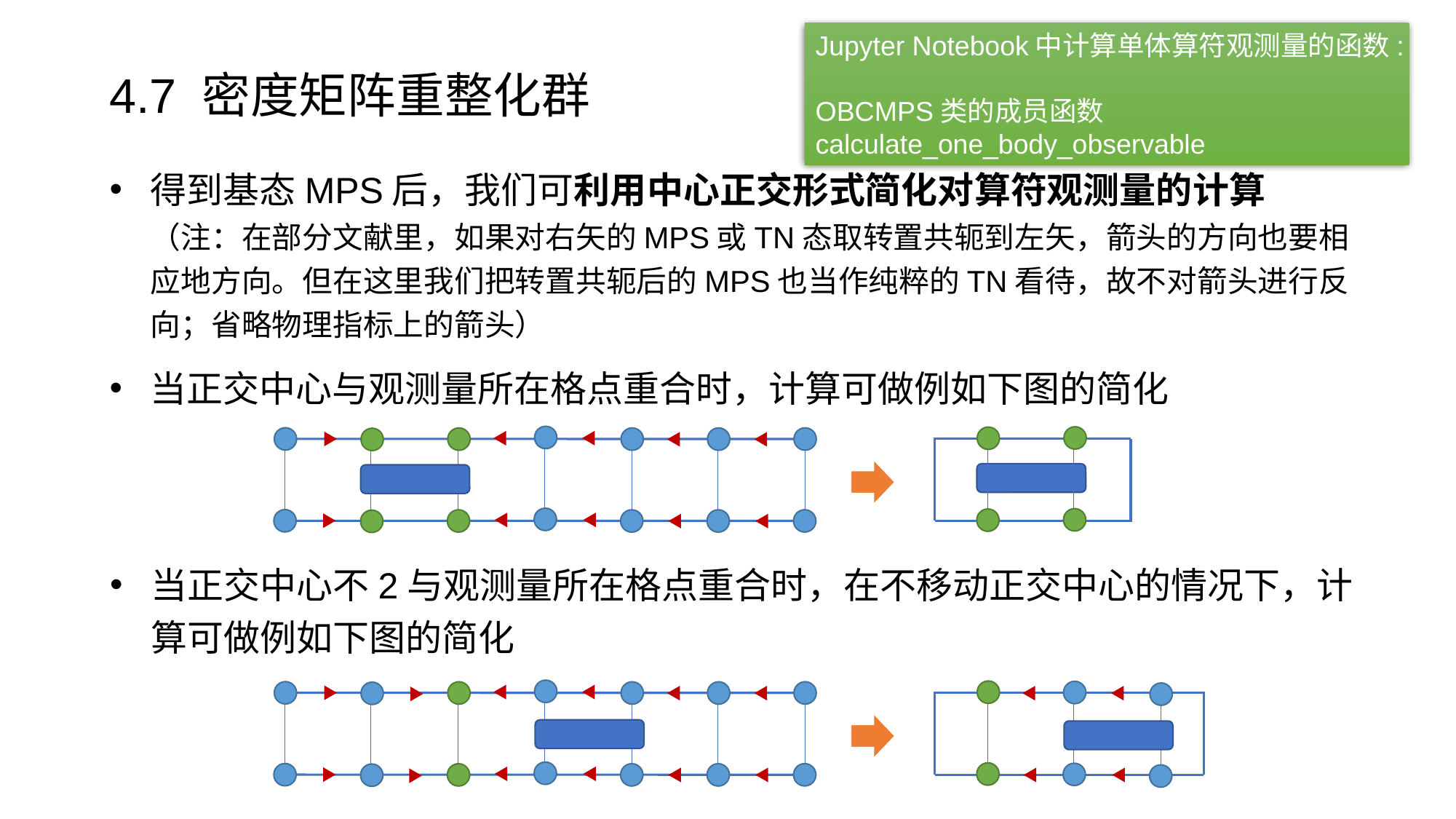

Jupyter Notebook中计算单体算符观测量的函数:
OBCMPS类的成员函数calculate_one_body_observable
4.7 密度矩阵重整化群
得到基态MPS后，我们可利用中心正交形式简化对算符观测量的计算
（注：在部分文献里，如果对右矢的MPS或TN态取转置共轭到左矢，箭头的方向也要相应地方向。但在这里我们把转置共轭后的MPS也当作纯粹的TN看待，故不对箭头进行反向；省略物理指标上的箭头）
当正交中心与观测量所在格点重合时，计算可做例如下图的简化

当正交中心不2与观测量所在格点重合时，在不移动正交中心的情况下，计算可做例如下图的简化